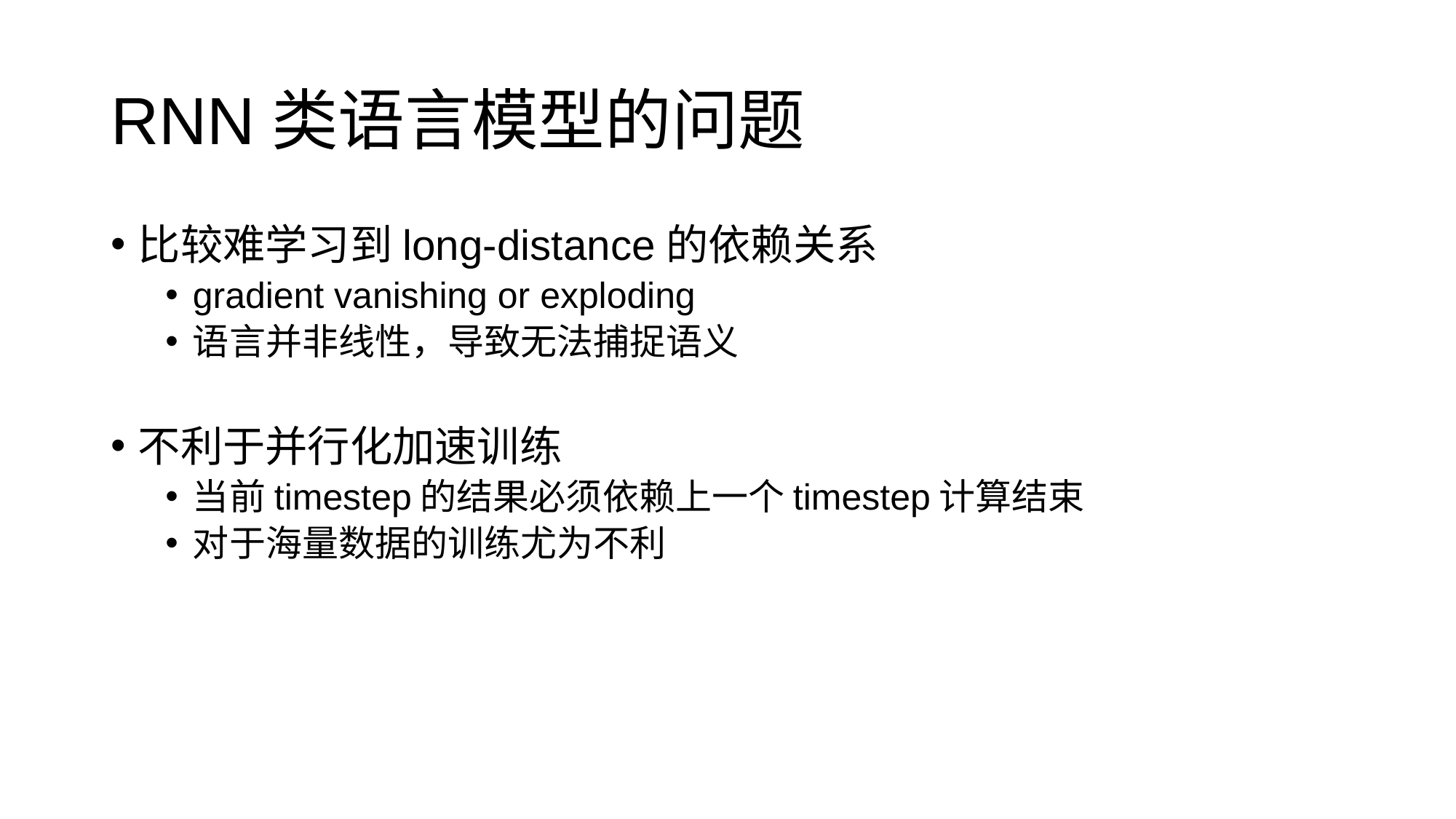

# RNN类语言模型的问题
比较难学习到long-distance的依赖关系
gradient vanishing or exploding
语言并非线性，导致无法捕捉语义

不利于并行化加速训练
当前timestep的结果必须依赖上一个timestep计算结束
对于海量数据的训练尤为不利